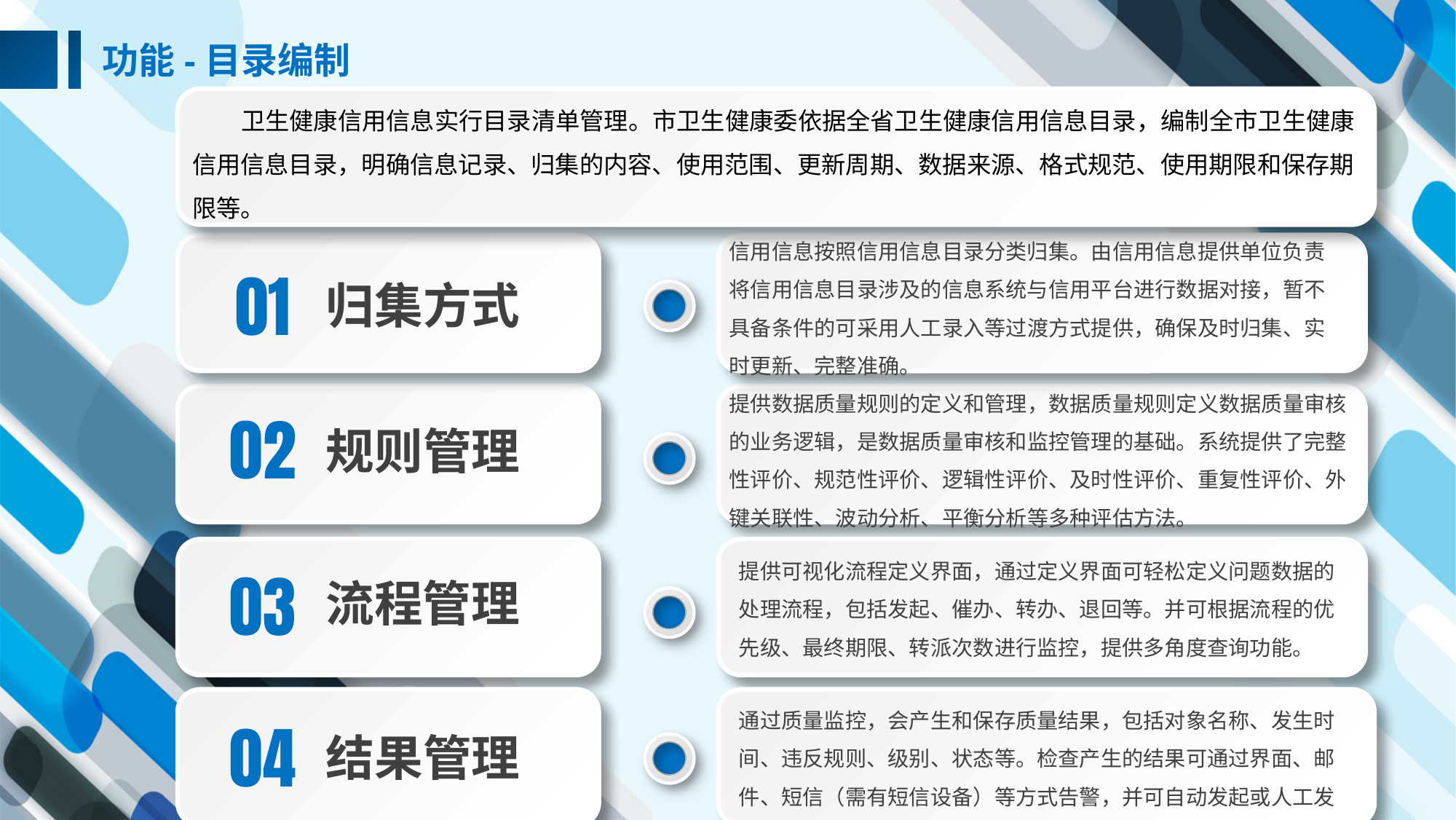

功能-目录编制
卫生健康信用信息实行目录清单管理。市卫生健康委依据全省卫生健康信用信息目录，编制全市卫生健康信用信息目录，明确信息记录、归集的内容、使用范围、更新周期、数据来源、格式规范、使用期限和保存期限等。
信用信息按照信用信息目录分类归集。由信用信息提供单位负责将信用信息目录涉及的信息系统与信用平台进行数据对接，暂不具备条件的可采用人工录入等过渡方式提供，确保及时归集、实时更新、完整准确。

01
归集方式

提供数据质量规则的定义和管理，数据质量规则定义数据质量审核的业务逻辑，是数据质量审核和监控管理的基础。系统提供了完整性评价、规范性评价、逻辑性评价、及时性评价、重复性评价、外键关联性、波动分析、平衡分析等多种评估方法。

02
规则管理

提供可视化流程定义界面，通过定义界面可轻松定义问题数据的处理流程，包括发起、催办、转办、退回等。并可根据流程的优先级、最终期限、转派次数进行监控，提供多角度查询功能。

03
流程管理

通过质量监控，会产生和保存质量结果，包括对象名称、发生时间、违反规则、级别、状态等。检查产生的结果可通过界面、邮件、短信（需有短信设备）等方式告警，并可自动发起或人工发起问题处理流程。。

04
结果管理

延迟符